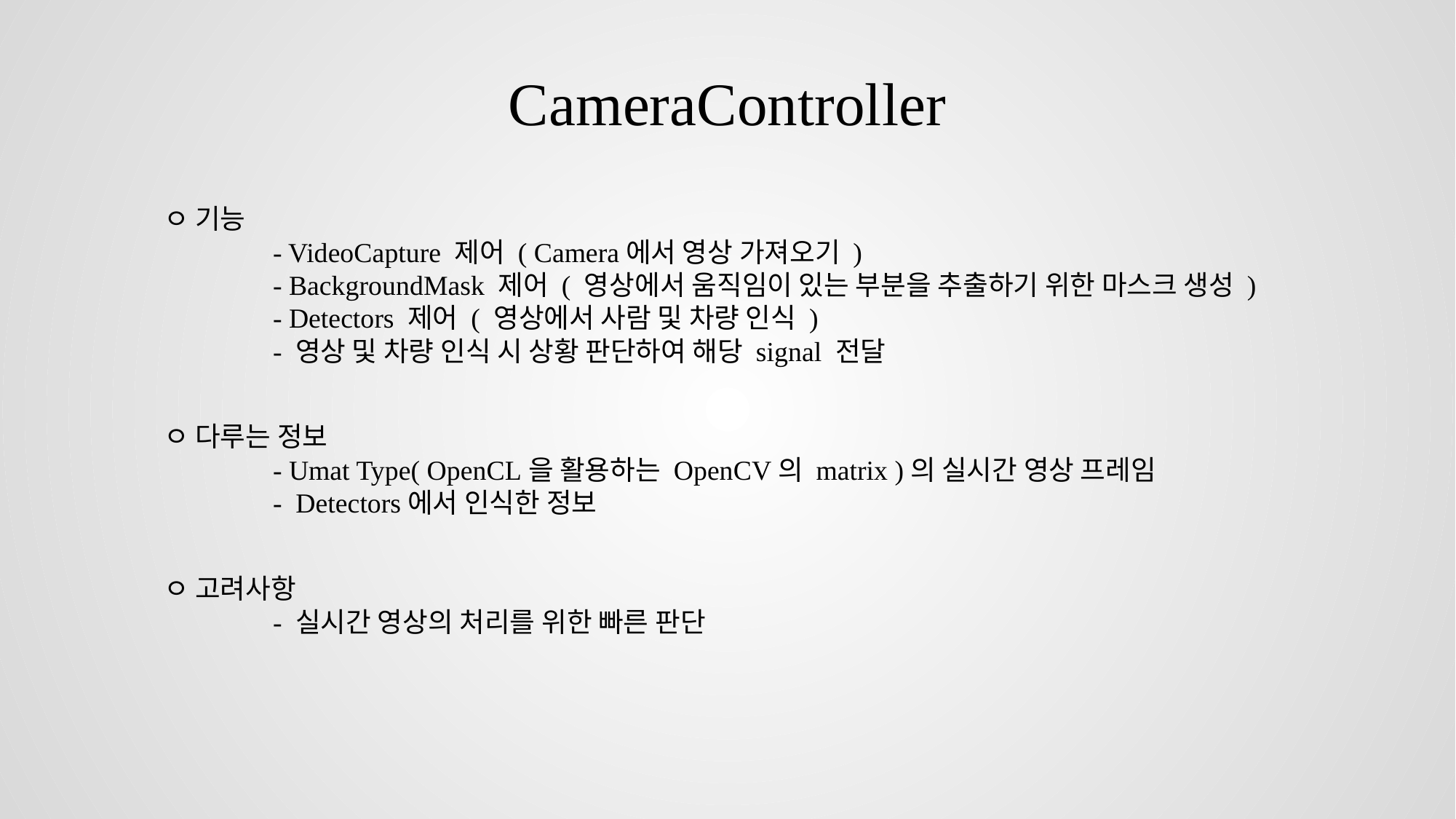

CameraController
ㅇ 기능
	- VideoCapture 제어 ( Camera에서 영상 가져오기 )
	- BackgroundMask 제어 ( 영상에서 움직임이 있는 부분을 추출하기 위한 마스크 생성 )
	- Detectors 제어 ( 영상에서 사람 및 차량 인식 )
	- 영상 및 차량 인식 시 상황 판단하여 해당 signal 전달

ㅇ 다루는 정보
	- Umat Type( OpenCL을 활용하는 OpenCV의 matrix )의 실시간 영상 프레임
	-  Detectors에서 인식한 정보

ㅇ 고려사항
	- 실시간 영상의 처리를 위한 빠른 판단